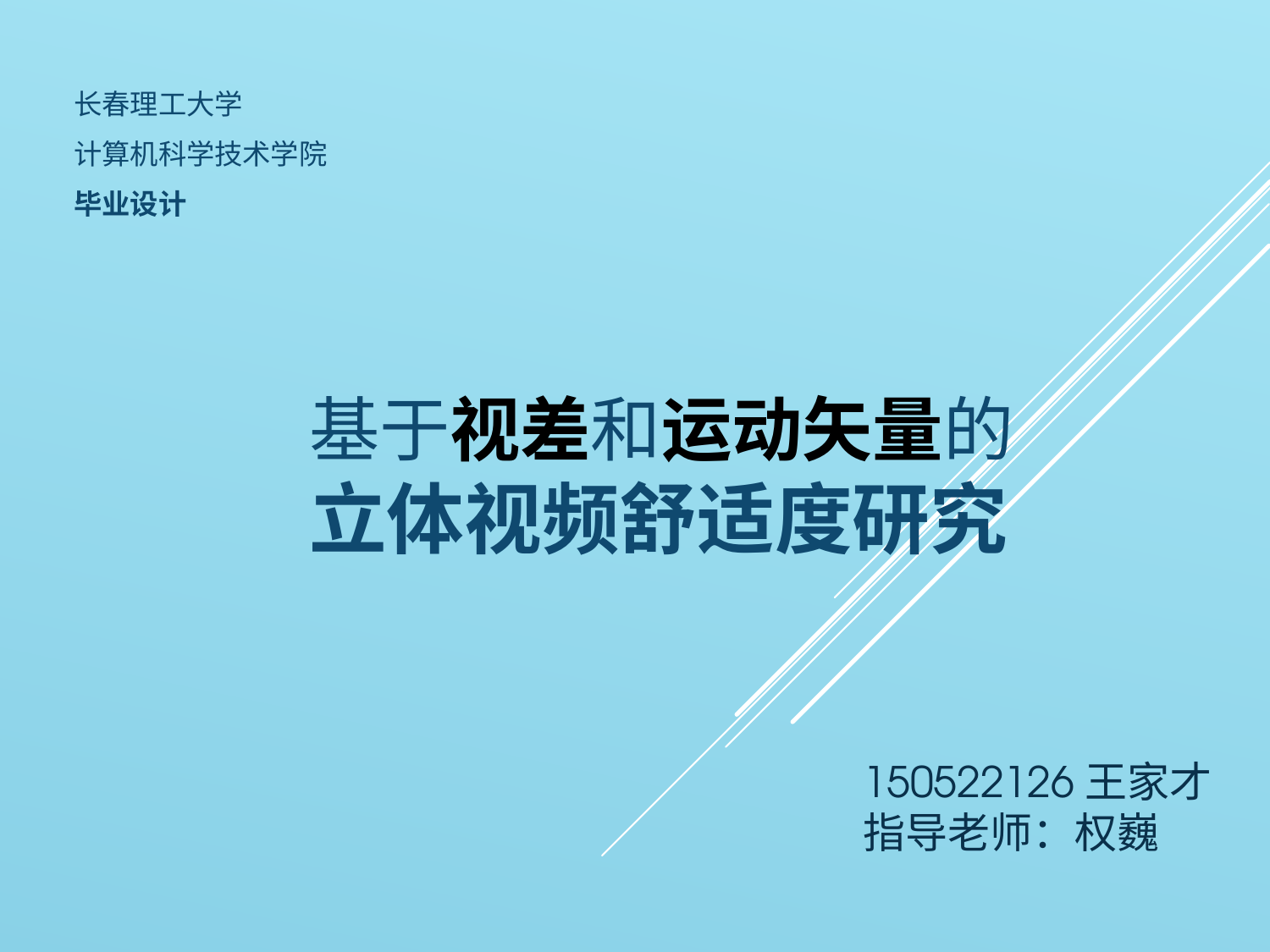

长春理工大学
计算机科学技术学院
毕业设计
# 基于视差和运动矢量的 立体视频舒适度研究
150522126王家才
指导老师：权巍